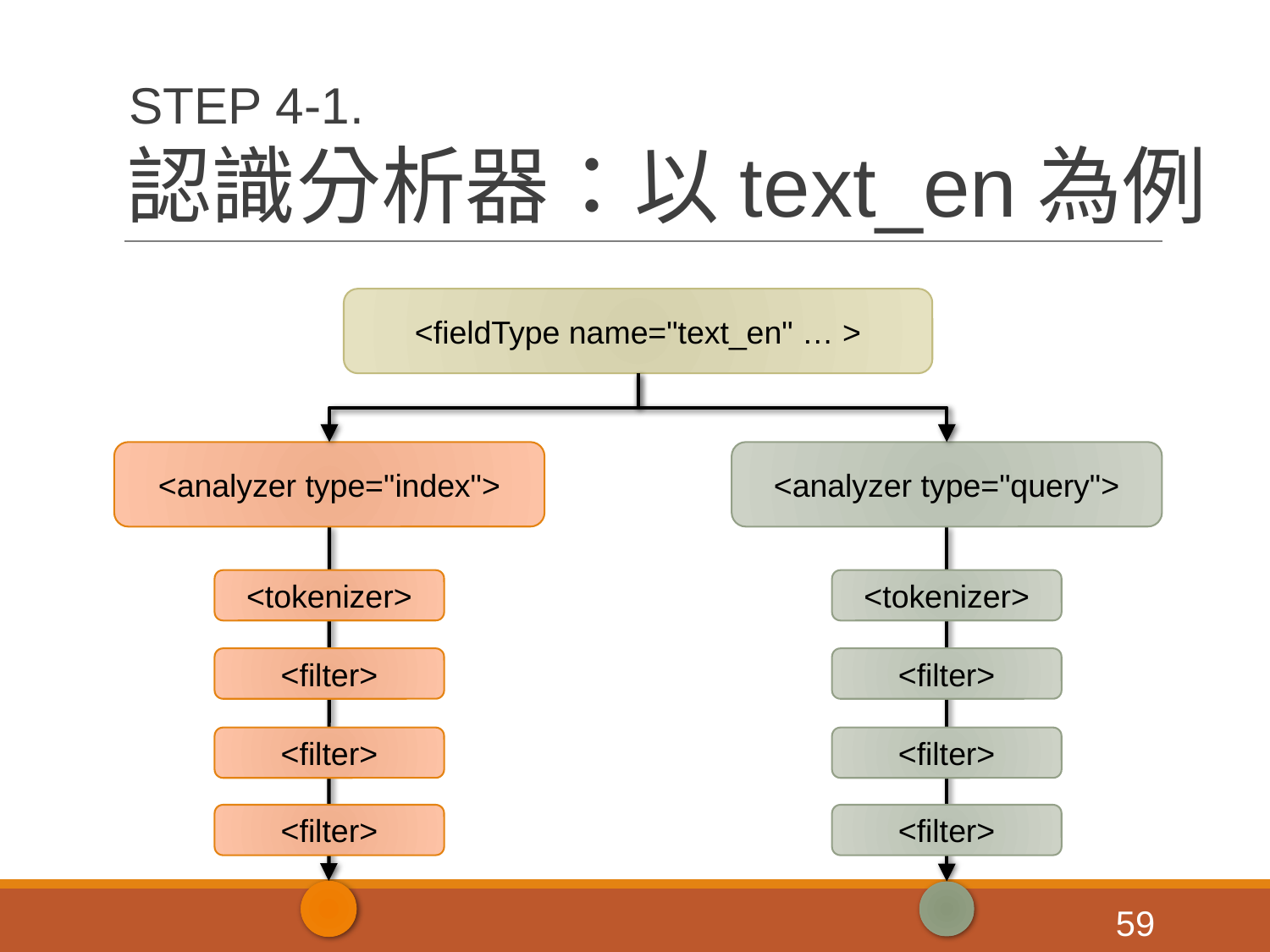

STEP 4-1.
# 認識分析器：以text_en為例
<fieldType name="text_en" … >
<analyzer type="index">
<analyzer type="query">
<tokenizer>
<tokenizer>
<filter>
<filter>
<filter>
<filter>
<filter>
<filter>

59